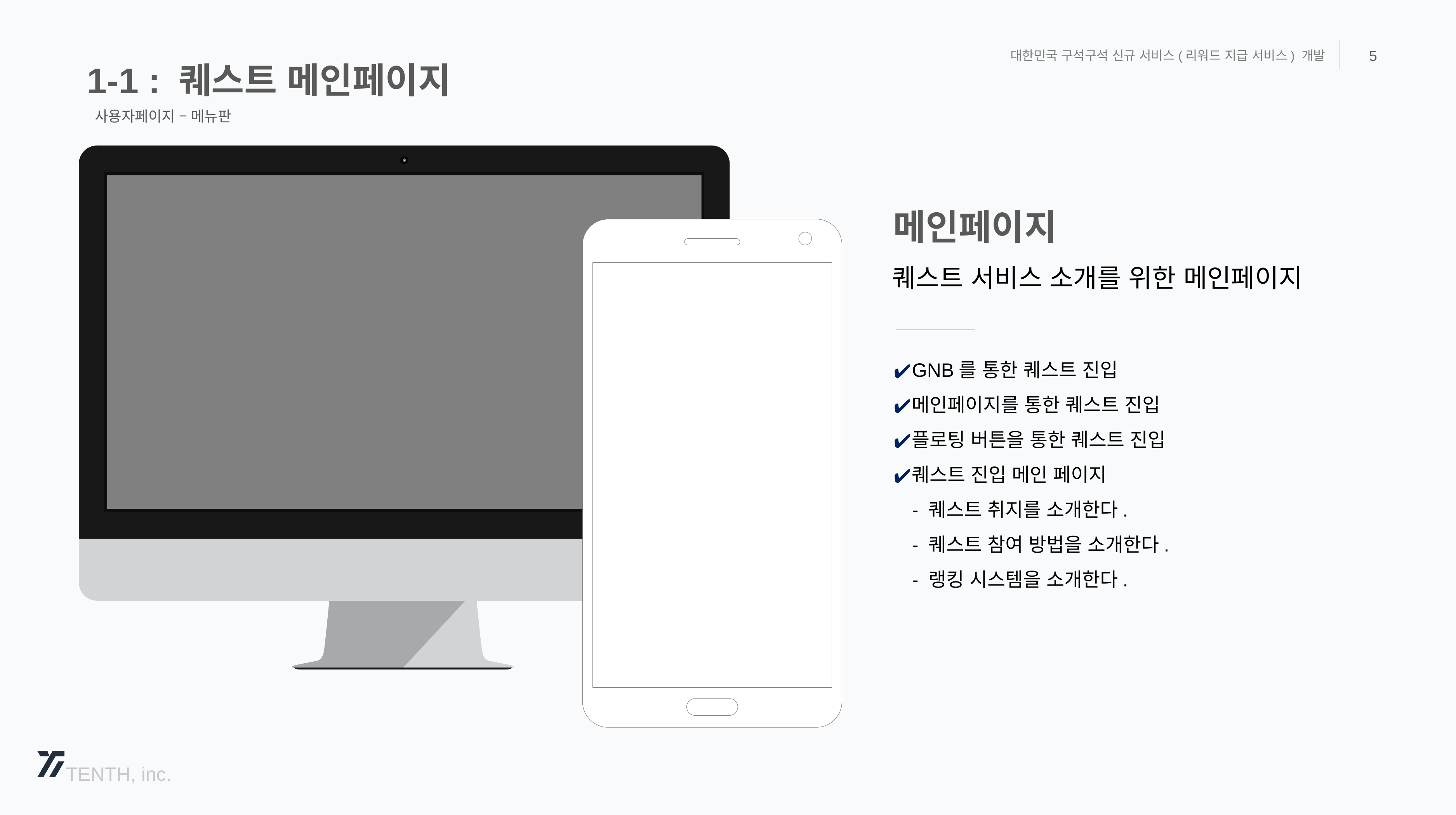

1-1 : 퀘스트 메인페이지
대한민국 구석구석 신규 서비스(리워드 지급 서비스) 개발
5
사용자페이지 – 메뉴판

메인페이지

퀘스트 서비스 소개를 위한 메인페이지
GNB를 통한 퀘스트 진입
메인페이지를 통한 퀘스트 진입
플로팅 버튼을 통한 퀘스트 진입
퀘스트 진입 메인 페이지
- 퀘스트 취지를 소개한다.
- 퀘스트 참여 방법을 소개한다.
- 랭킹 시스템을 소개한다.